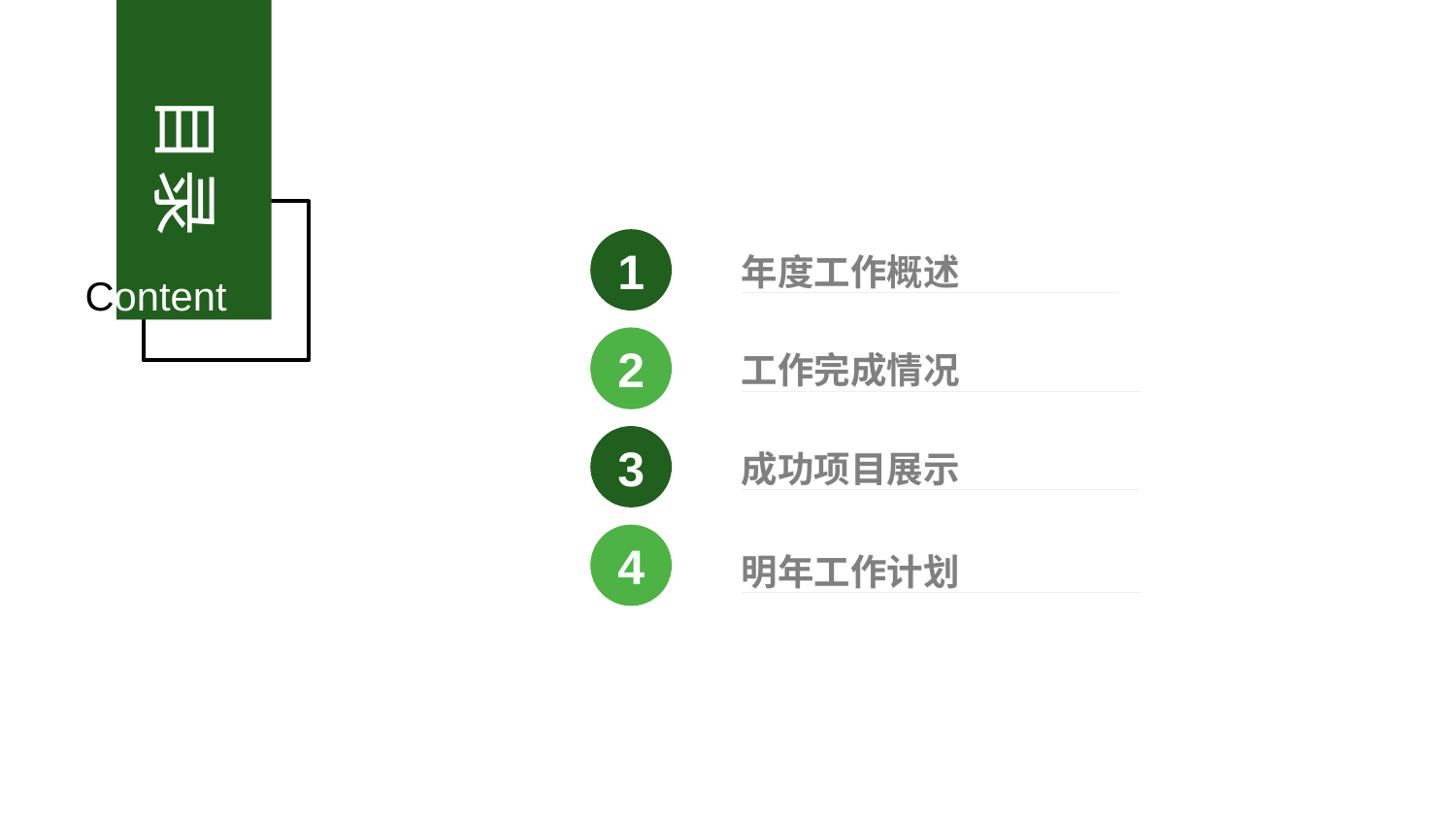

目录

1
年度工作概述
Content
2
工作完成情况
3
成功项目展示
4
明年工作计划